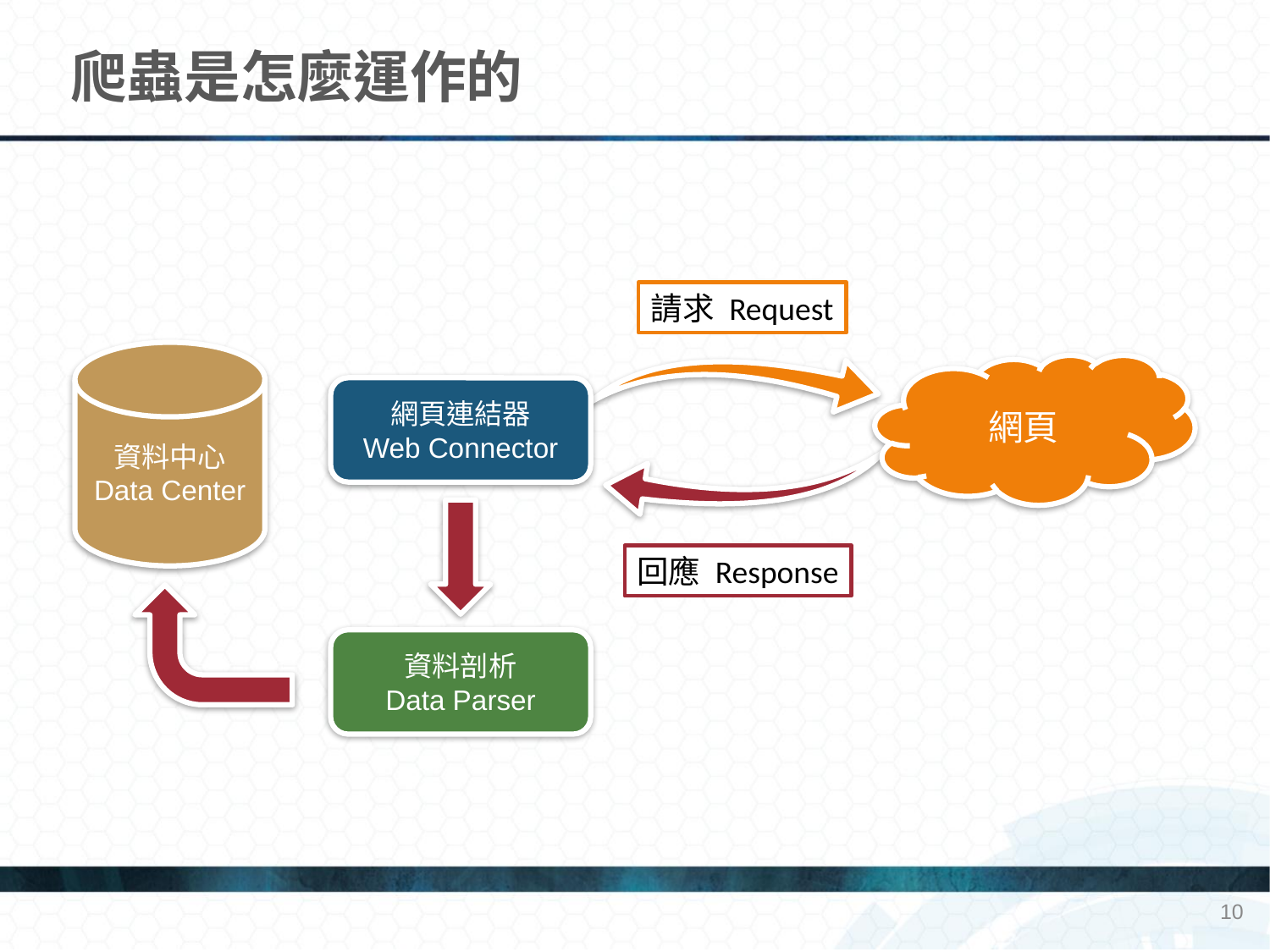

# 爬蟲是怎麼運作的
請求 Request

資料中心
Data Center

網頁
網頁連結器
Web Connector

回應 Response

資料剖析
Data Parser
10